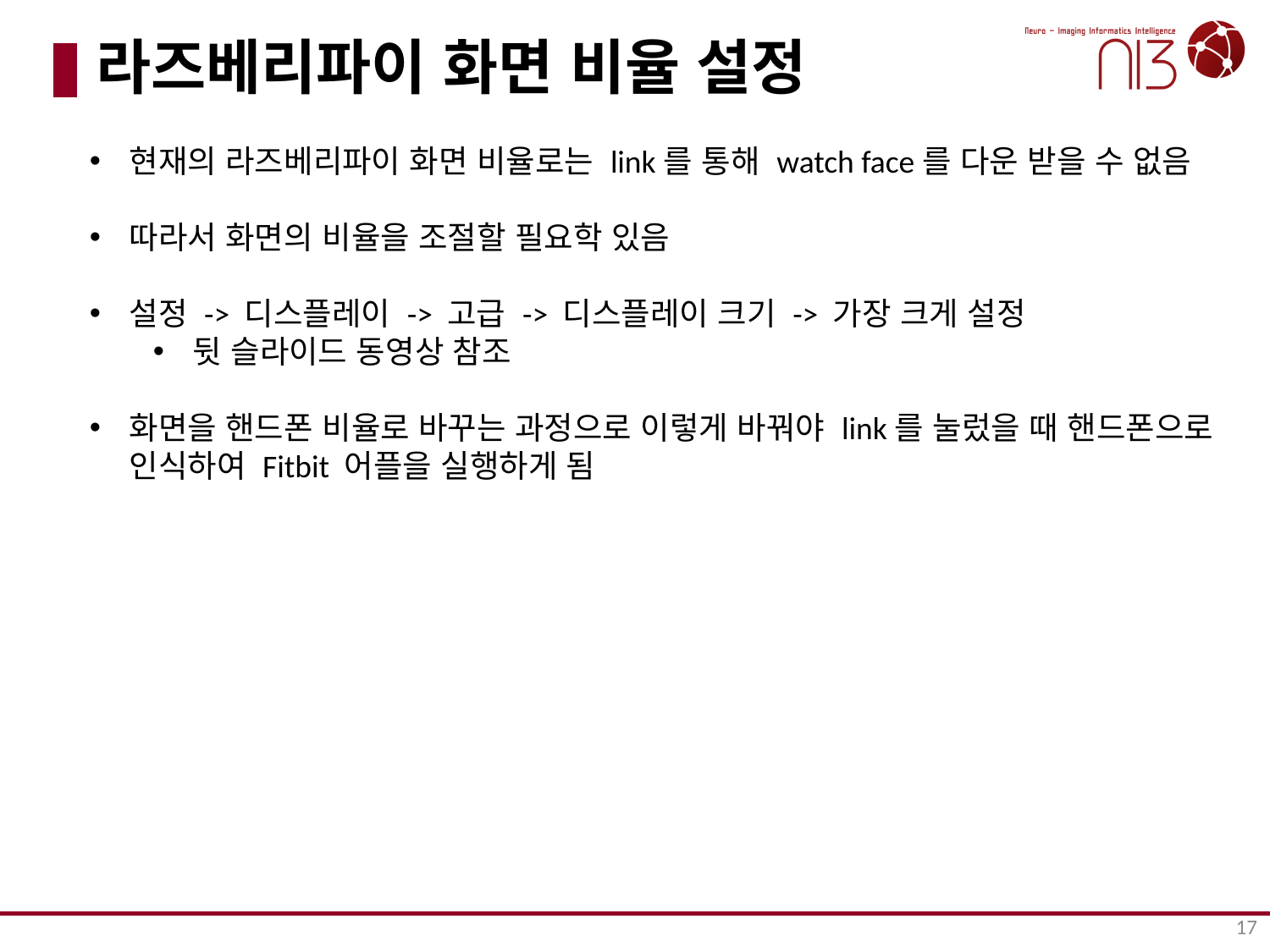

# 라즈베리파이 화면 비율 설정
현재의 라즈베리파이 화면 비율로는 link를 통해 watch face를 다운 받을 수 없음

따라서 화면의 비율을 조절할 필요학 있음

설정 -> 디스플레이 -> 고급 -> 디스플레이 크기 -> 가장 크게 설정
뒷 슬라이드 동영상 참조

화면을 핸드폰 비율로 바꾸는 과정으로 이렇게 바꿔야 link를 눌렀을 때 핸드폰으로 인식하여 Fitbit 어플을 실행하게 됨
17